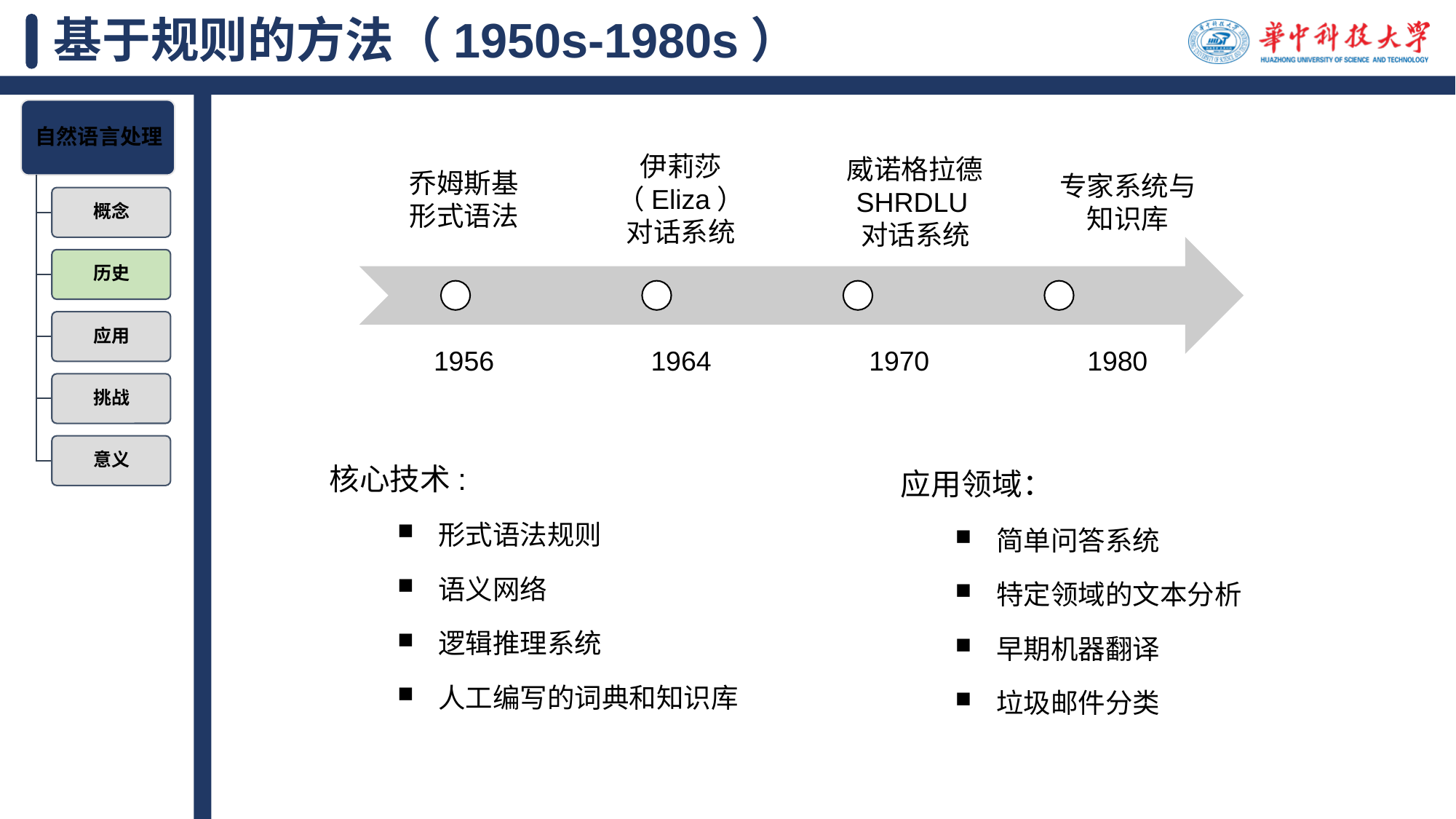

# 基于规则的方法（1950s-1980s）
自然语言处理
概念
历史
应用
挑战
意义

伊莉莎（Eliza）
对话系统

威诺格拉德SHRDLU对话系统
乔姆斯基
形式语法
专家系统与
知识库
1964
1970
1980
1956
核心技术:
形式语法规则
语义网络
逻辑推理系统
人工编写的词典和知识库
应用领域：
简单问答系统
特定领域的文本分析
早期机器翻译
垃圾邮件分类